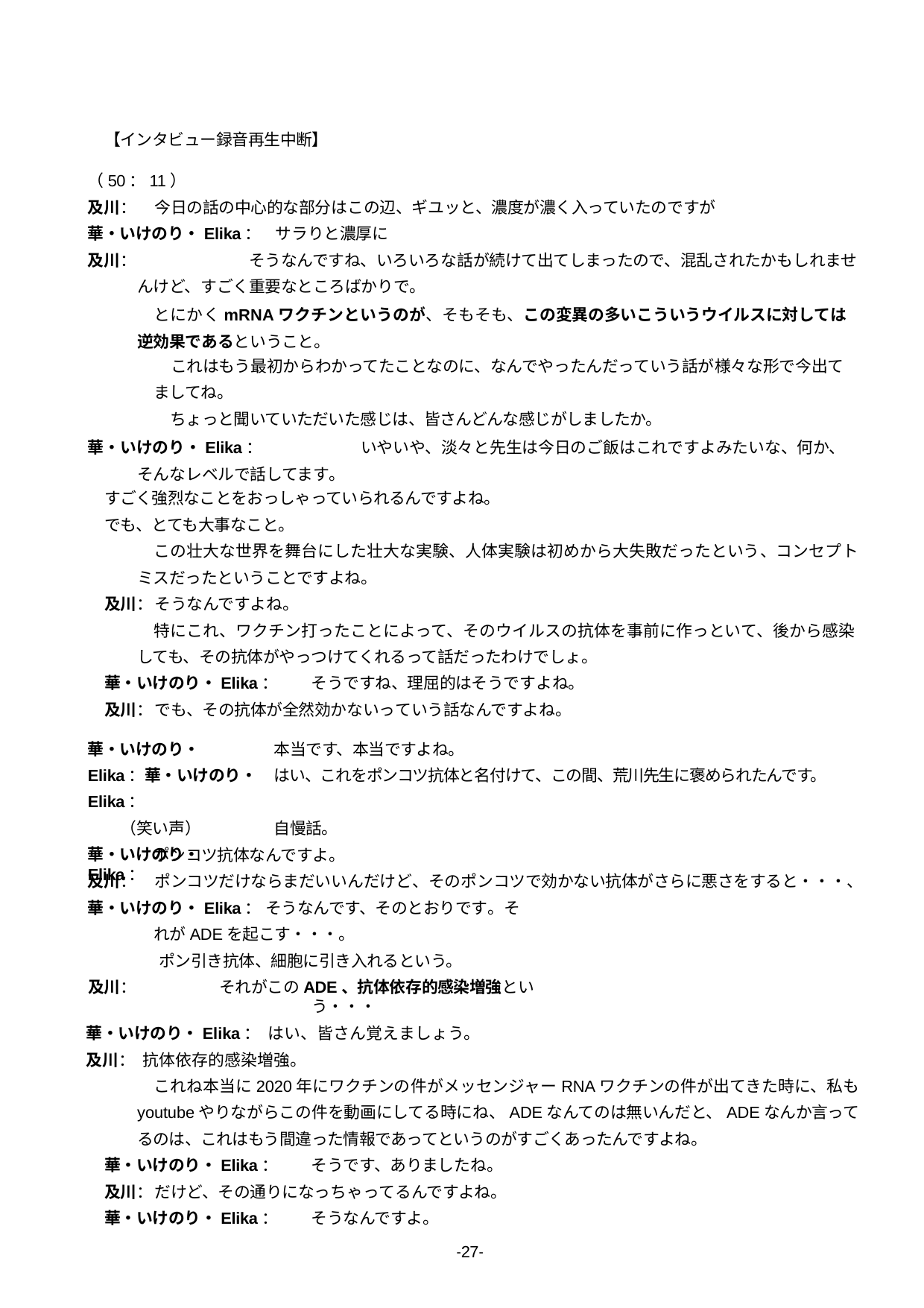

【インタビュー録音再生中断】

（50：11）
及川：	今日の話の中心的な部分はこの辺、ギユッと、濃度が濃く入っていたのですが
華・いけのり・Elika：	サラりと濃厚に
及川：		そうなんですね、いろいろな話が続けて出てしまったので、混乱されたかもしれませんけど、すごく重要なところばかりで。
とにかくmRNAワクチンというのが、そもそも、この変異の多いこういうウイルスに対しては逆効果であるということ。
これはもう最初からわかってたことなのに、なんでやったんだっていう話が様々な形で今出て
ましてね。
ちょっと聞いていただいた感じは、皆さんどんな感じがしましたか。
華・いけのり・Elika：	いやいや、淡々と先生は今日のご飯はこれですよみたいな、何か、そんなレベルで話してます。
すごく強烈なことをおっしゃっていられるんですよね。
でも、とても大事なこと。
この壮大な世界を舞台にした壮大な実験、人体実験は初めから大失敗だったという、コンセプトミスだったということですよね。
及川：	そうなんですよね。
特にこれ、ワクチン打ったことによって、そのウイルスの抗体を事前に作っといて、後から感染しても、その抗体がやっつけてくれるって話だったわけでしょ。
華・いけのり・Elika：	そうですね、理屈的はそうですよね。
及川：	でも、その抗体が全然効かないっていう話なんですよね。
華・いけのり・Elika：華・いけのり・Elika：
（笑い声）
華・いけのり・Elika：
本当です、本当ですよね。
はい、これをポンコツ抗体と名付けて、この間、荒川先生に褒められたんです。
自慢話。
ポンコツ抗体なんですよ。
及川：	ポンコツだけならまだいいんだけど、そのポンコツで効かない抗体がさらに悪さをすると・・・、
華・いけのり・Elika：	そうなんです、そのとおりです。それがADEを起こす・・・。
ポン引き抗体、細胞に引き入れるという。
及川：	それがこのADE、抗体依存的感染増強という・・・
華・いけのり・Elika：  はい、皆さん覚えましょう。
及川：  抗体依存的感染増強。
これね本当に2020年にワクチンの件がメッセンジャーRNAワクチンの件が出てきた時に、私も youtubeやりながらこの件を動画にしてる時にね、ADEなんてのは無いんだと、ADEなんか言ってるのは、これはもう間違った情報であってというのがすごくあったんですよね。
華・いけのり・Elika：	そうです、ありましたね。
及川：	だけど、その通りになっちゃってるんですよね。
華・いけのり・Elika：	そうなんですよ。
-27-